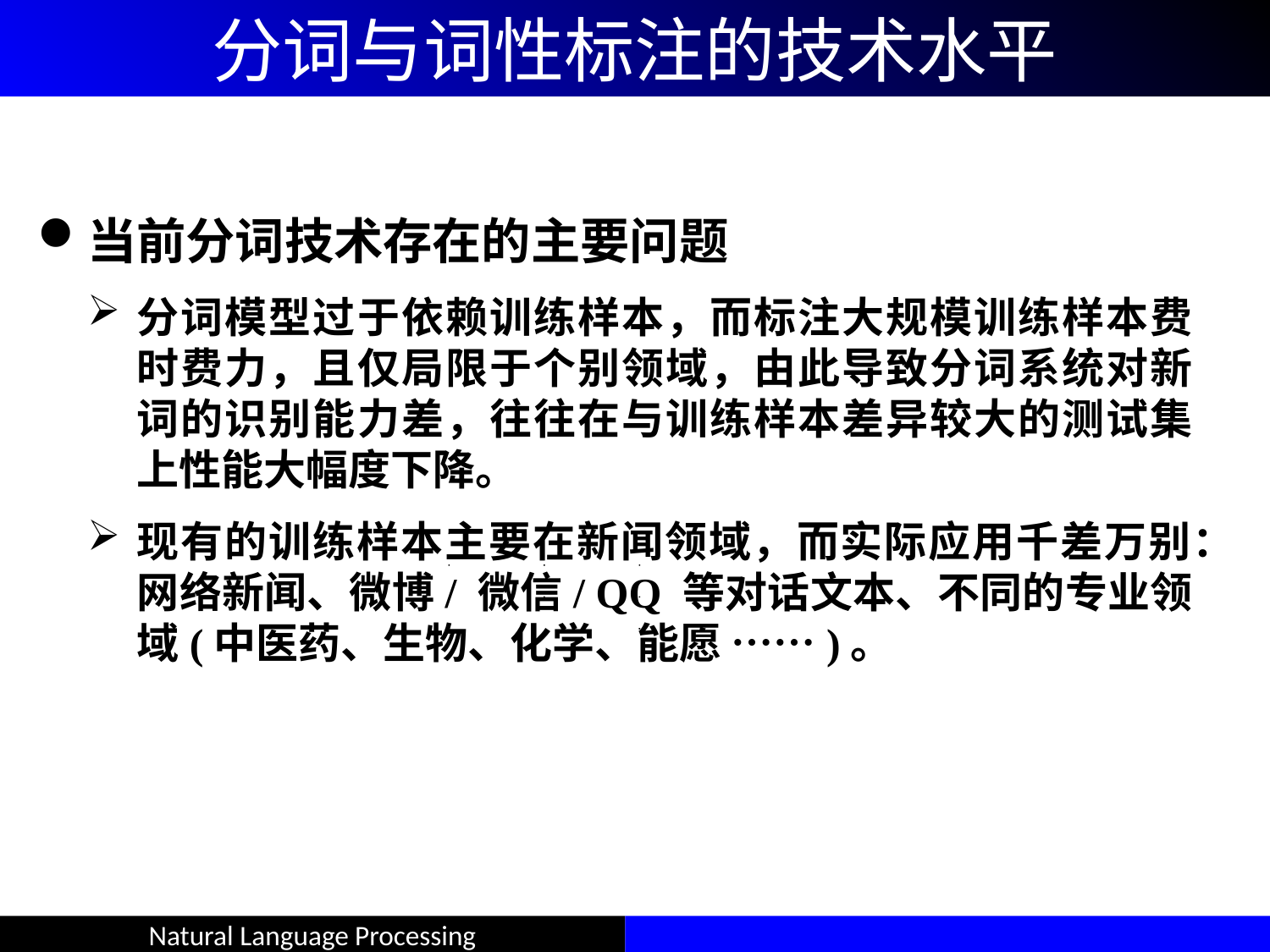

# 分词与词性标注的技术水平

当前分词技术存在的主要问题
分词模型过于依赖训练样本，而标注大规模训练样本费时费力，且仅局限于个别领域，由此导致分词系统对新词的识别能力差，往往在与训练样本差异较大的测试集上性能大幅度下降。
现有的训练样本主要在新闻领域，而实际应用千差万别：网络新闻、微博/ 微信/ QQ 等对话文本、不同的专业领域(中医药、生物、化学、能愿 ……)。